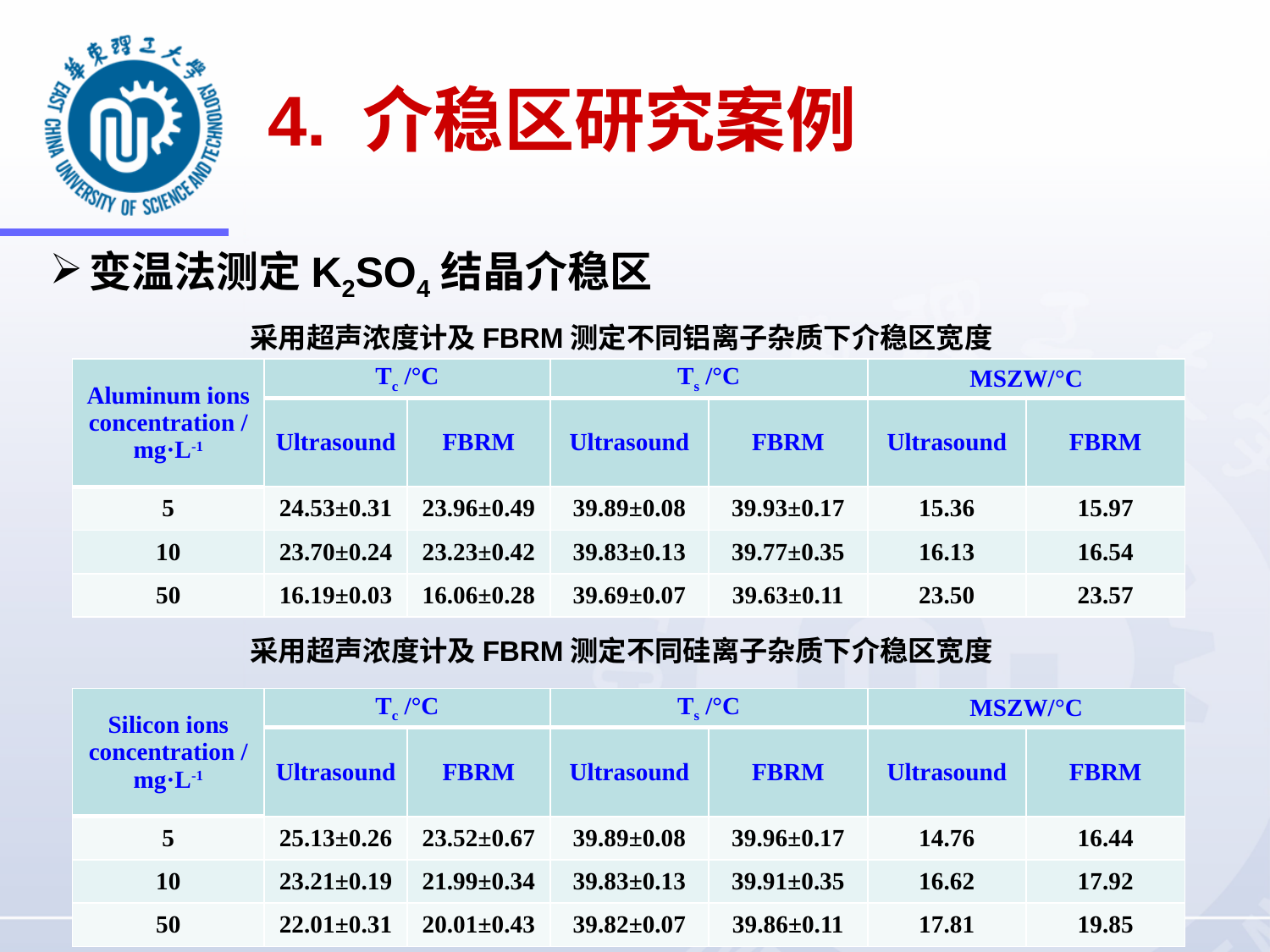

4. 介稳区研究案例
变温法测定K2SO4结晶介稳区
采用超声浓度计及FBRM测定不同铝离子杂质下介稳区宽度
| Aluminum ions concentration /mg·L-1 | Tc /°C |  | Ts /°C |  | MSZW/°C |  |
| --- | --- | --- | --- | --- | --- | --- |
|  | Ultrasound | FBRM | Ultrasound | FBRM | Ultrasound | FBRM |
| 5 | 24.53±0.31 | 23.96±0.49 | 39.89±0.08 | 39.93±0.17 | 15.36 | 15.97 |
| 10 | 23.70±0.24 | 23.23±0.42 | 39.83±0.13 | 39.77±0.35 | 16.13 | 16.54 |
| 50 | 16.19±0.03 | 16.06±0.28 | 39.69±0.07 | 39.63±0.11 | 23.50 | 23.57 |
采用超声浓度计及FBRM测定不同硅离子杂质下介稳区宽度
| Silicon ions concentration /mg·L-1 | Tc /°C |  | Ts /°C |  | MSZW/°C |  |
| --- | --- | --- | --- | --- | --- | --- |
|  | Ultrasound | FBRM | Ultrasound | FBRM | Ultrasound | FBRM |
| 5 | 25.13±0.26 | 23.52±0.67 | 39.89±0.08 | 39.96±0.17 | 14.76 | 16.44 |
| 10 | 23.21±0.19 | 21.99±0.34 | 39.83±0.13 | 39.91±0.35 | 16.62 | 17.92 |
| 50 | 22.01±0.31 | 20.01±0.43 | 39.82±0.07 | 39.86±0.11 | 17.81 | 19.85 |